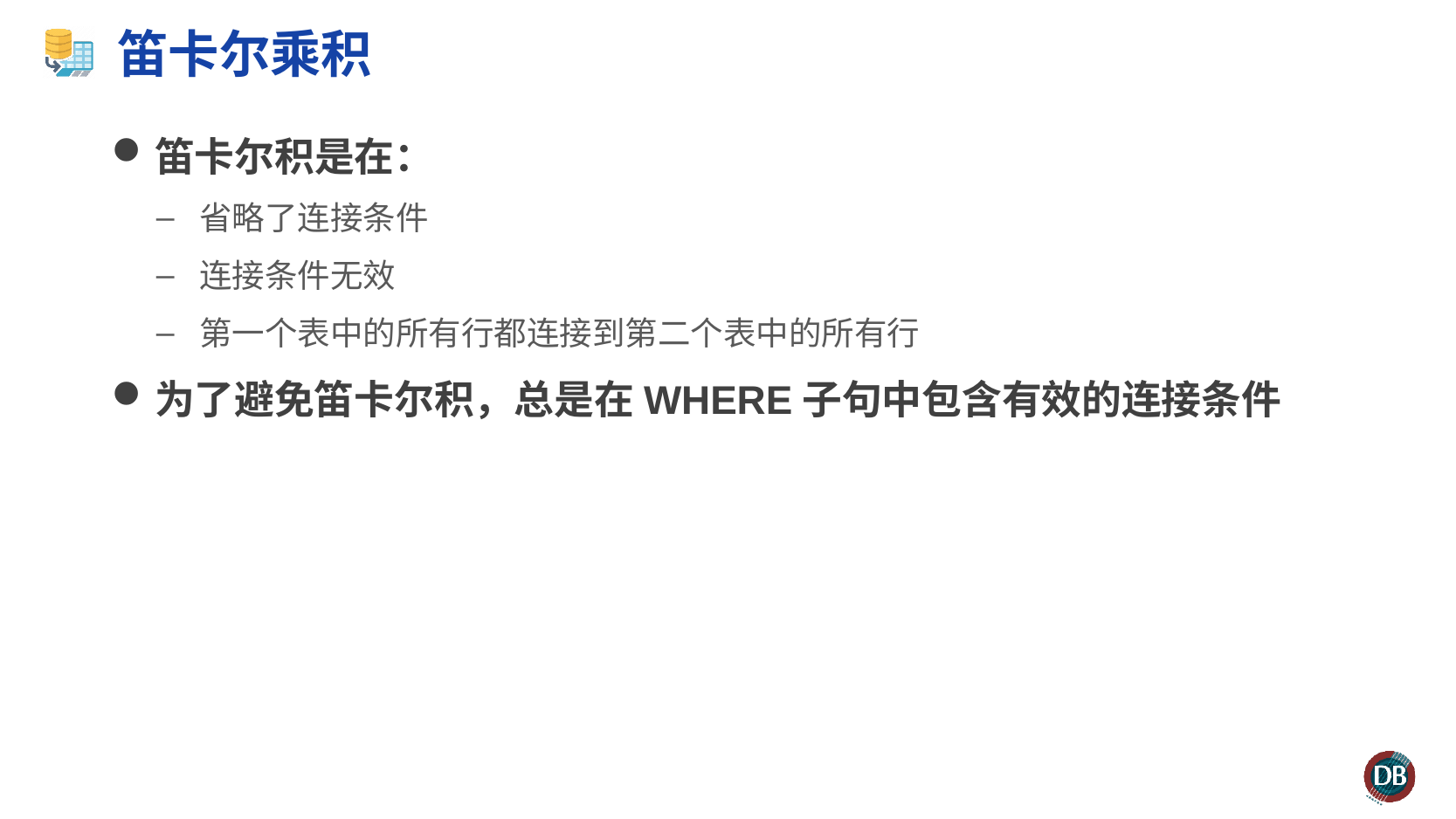

# 笛卡尔乘积
笛卡尔积是在：
省略了连接条件
连接条件无效
第一个表中的所有行都连接到第二个表中的所有行
为了避免笛卡尔积，总是在WHERE子句中包含有效的连接条件